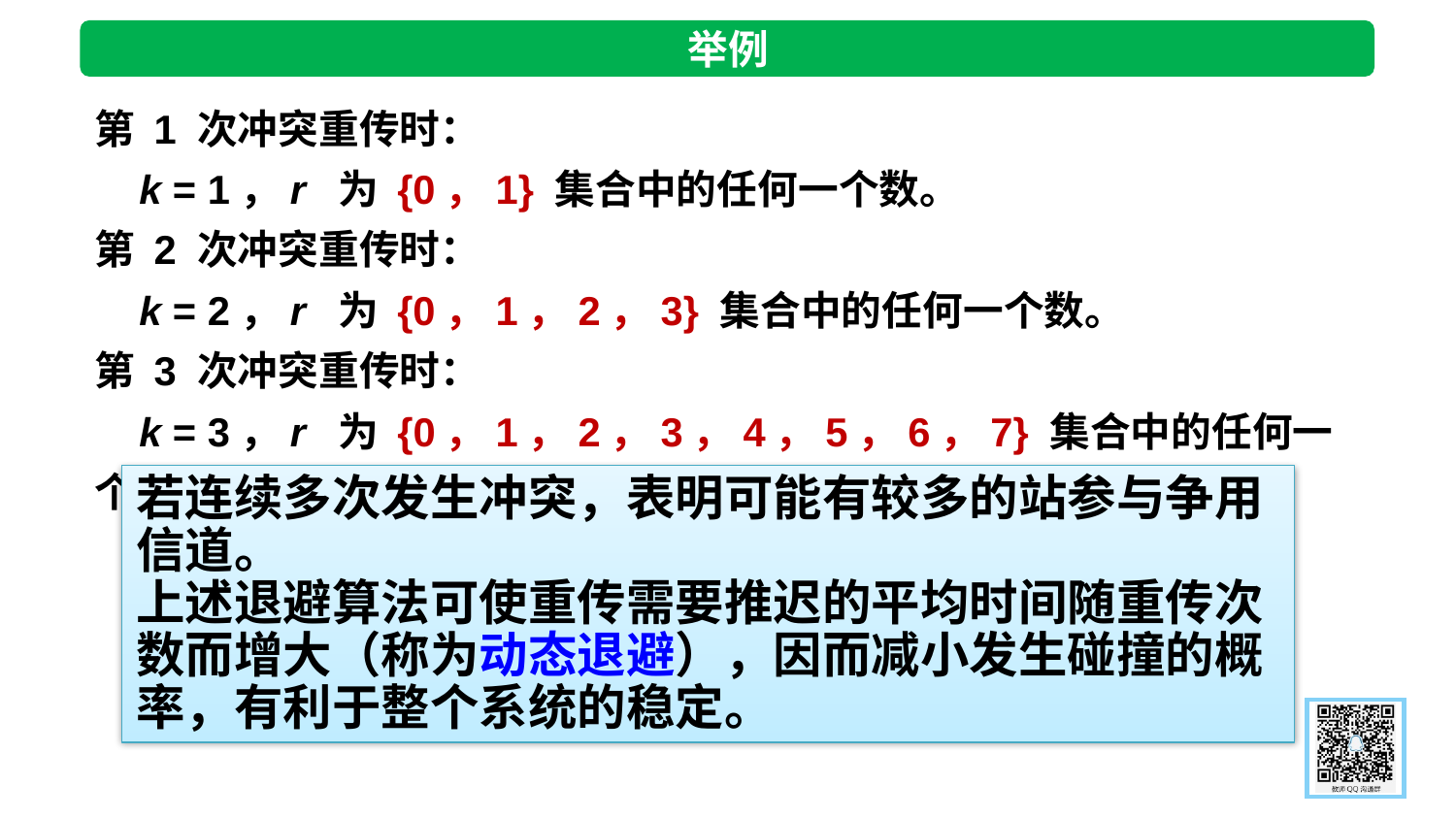

举例

第 1 次冲突重传时：
    k = 1，r  为 {0，1} 集合中的任何一个数。
第 2 次冲突重传时：
    k = 2，r  为 {0，1，2，3} 集合中的任何一个数。
第 3 次冲突重传时：
    k = 3，r  为 {0，1，2，3，4，5，6，7} 集合中的任何一个数。
若连续多次发生冲突，表明可能有较多的站参与争用信道。
上述退避算法可使重传需要推迟的平均时间随重传次数而增大（称为动态退避），因而减小发生碰撞的概率，有利于整个系统的稳定。